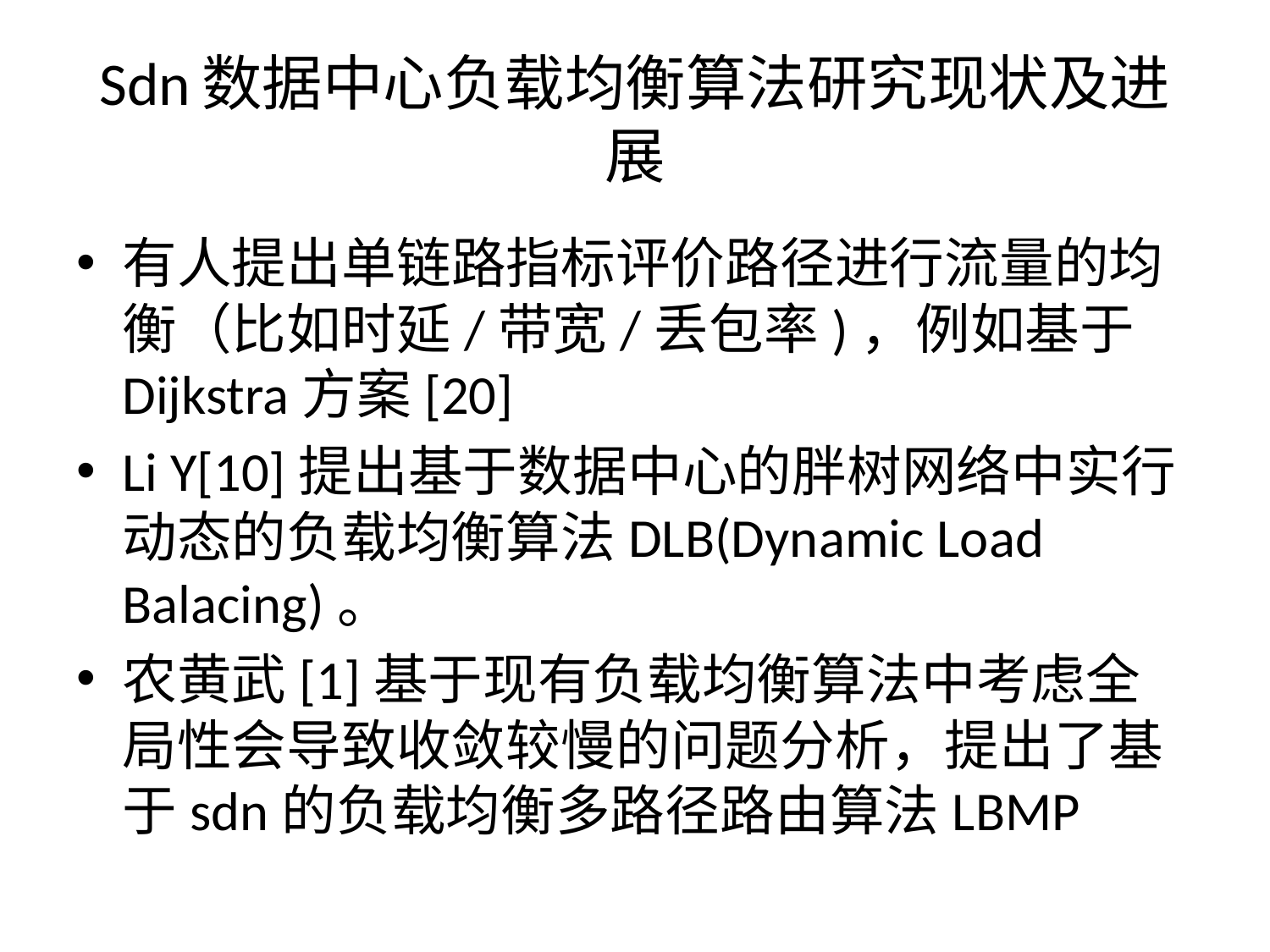

# Sdn数据中心负载均衡算法研究现状及进展
有人提出单链路指标评价路径进行流量的均衡（比如时延/带宽/丢包率)，例如基于Dijkstra方案[20]
Li Y[10]提出基于数据中心的胖树网络中实行动态的负载均衡算法DLB(Dynamic Load Balacing)。
农黄武[1]基于现有负载均衡算法中考虑全局性会导致收敛较慢的问题分析，提出了基于sdn的负载均衡多路径路由算法LBMP